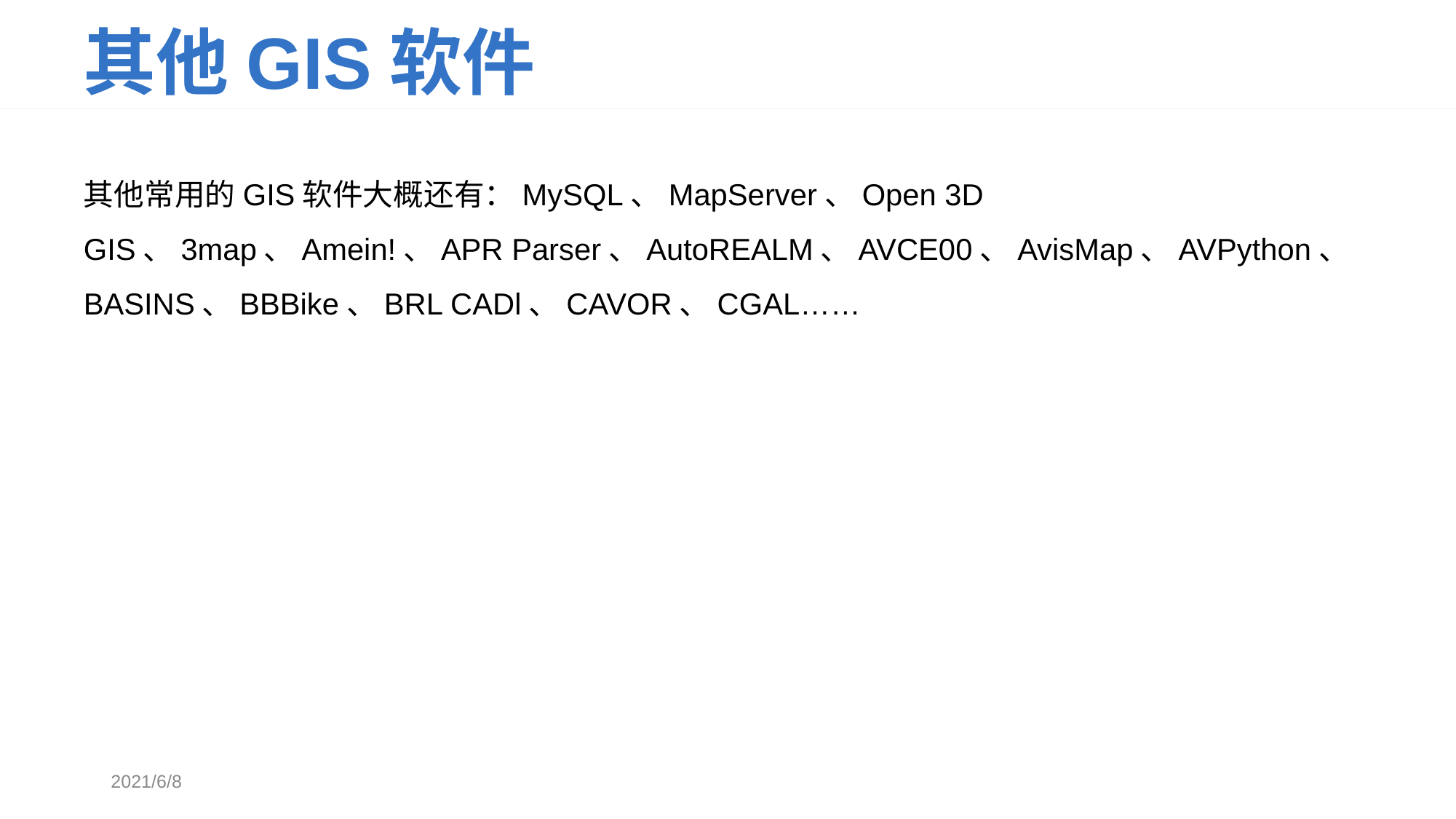

# 其他GIS软件
其他常用的GIS软件大概还有：MySQL、MapServer、Open 3D GIS、3map、Amein!、APR Parser、AutoREALM、AVCE00、AvisMap、AVPython、BASINS、BBBike、BRL CADl、CAVOR、CGAL……
2021/6/8